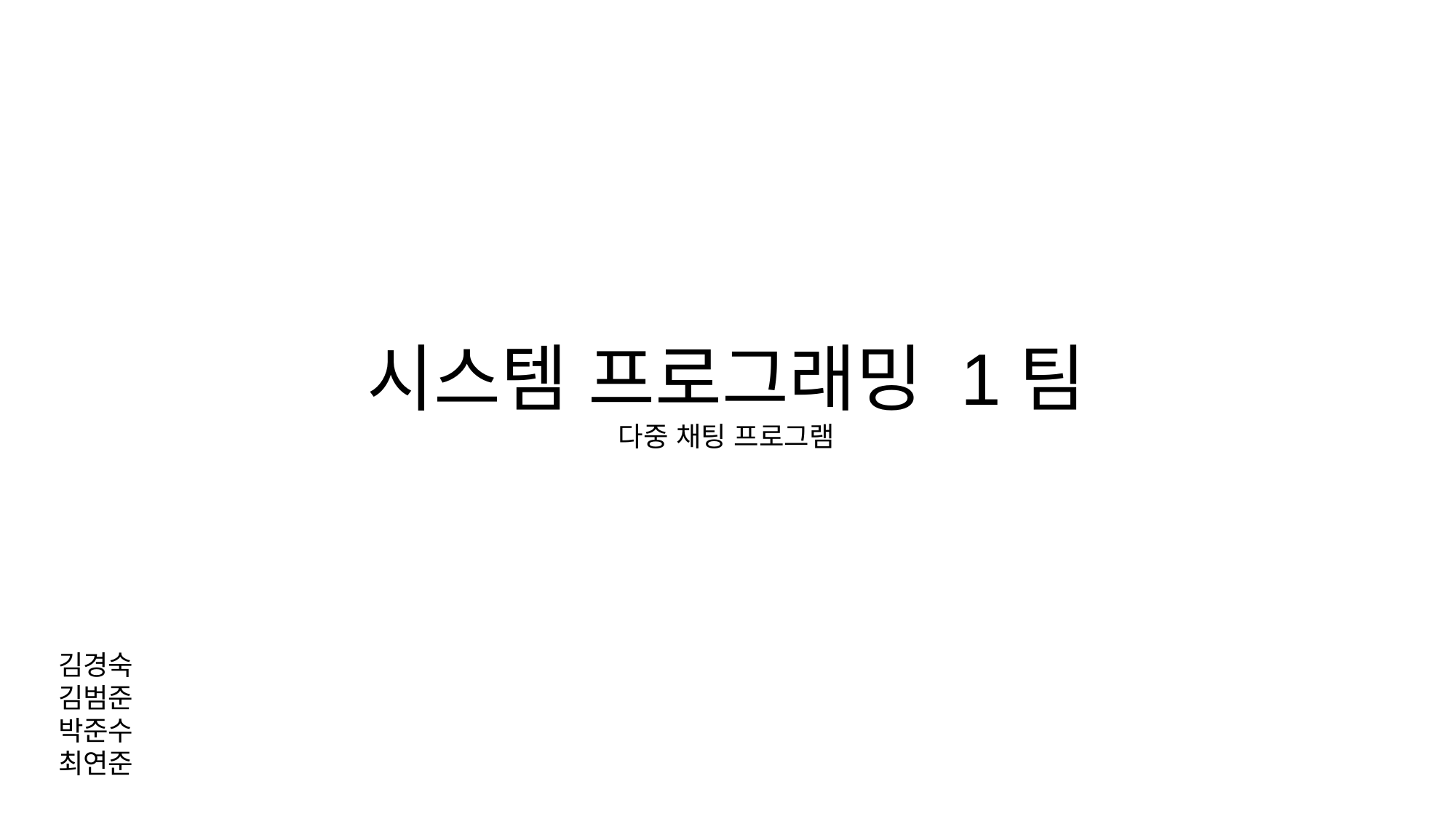

시스템 프로그래밍 1팀
다중 채팅 프로그램
김경숙
김범준
박준수
최연준